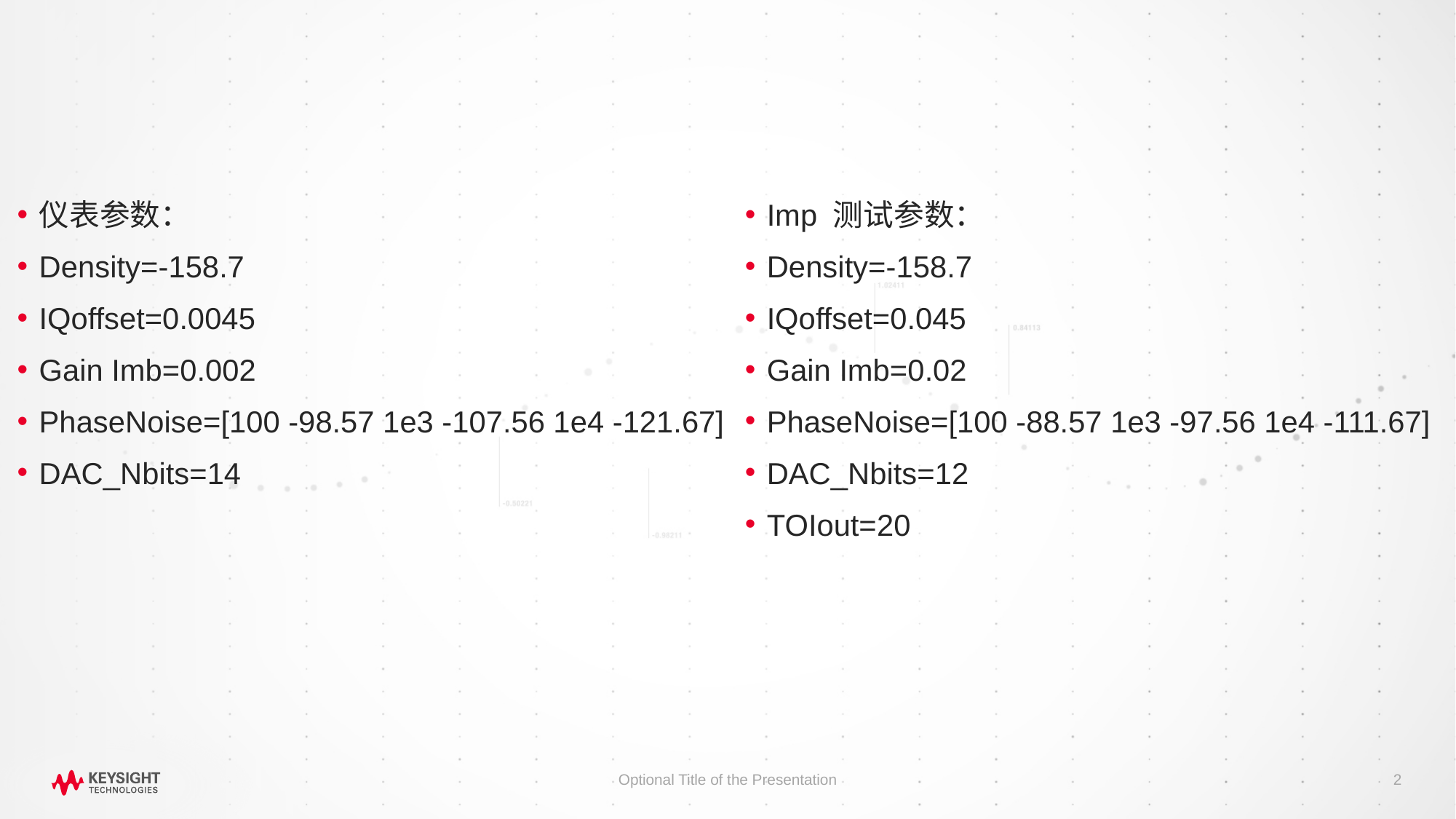

#

Imp 测试参数：
Density=-158.7
IQoffset=0.045
Gain Imb=0.02
PhaseNoise=[100 -88.57 1e3 -97.56 1e4 -111.67]
DAC_Nbits=12
TOIout=20
仪表参数：
Density=-158.7
IQoffset=0.0045
Gain Imb=0.002
PhaseNoise=[100 -98.57 1e3 -107.56 1e4 -121.67]
DAC_Nbits=14

Optional Title of the Presentation